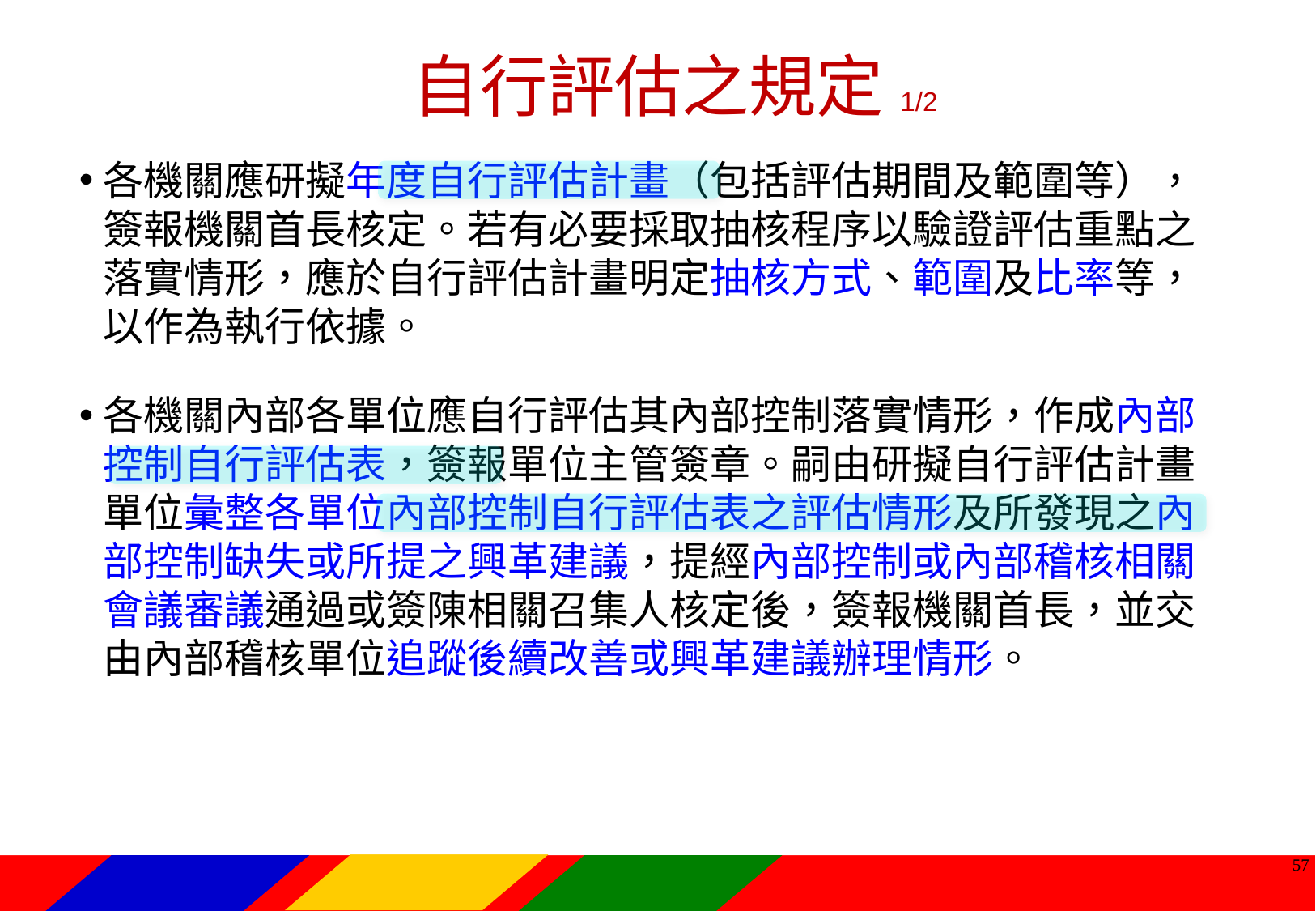

自行評估之規定1/2
各機關應研擬年度自行評估計畫（包括評估期間及範圍等），簽報機關首長核定。若有必要採取抽核程序以驗證評估重點之落實情形，應於自行評估計畫明定抽核方式、範圍及比率等，以作為執行依據。
各機關內部各單位應自行評估其內部控制落實情形，作成內部控制自行評估表，簽報單位主管簽章。嗣由研擬自行評估計畫單位彙整各單位內部控制自行評估表之評估情形及所發現之內部控制缺失或所提之興革建議，提經內部控制或內部稽核相關會議審議通過或簽陳相關召集人核定後，簽報機關首長，並交由內部稽核單位追蹤後續改善或興革建議辦理情形。

57